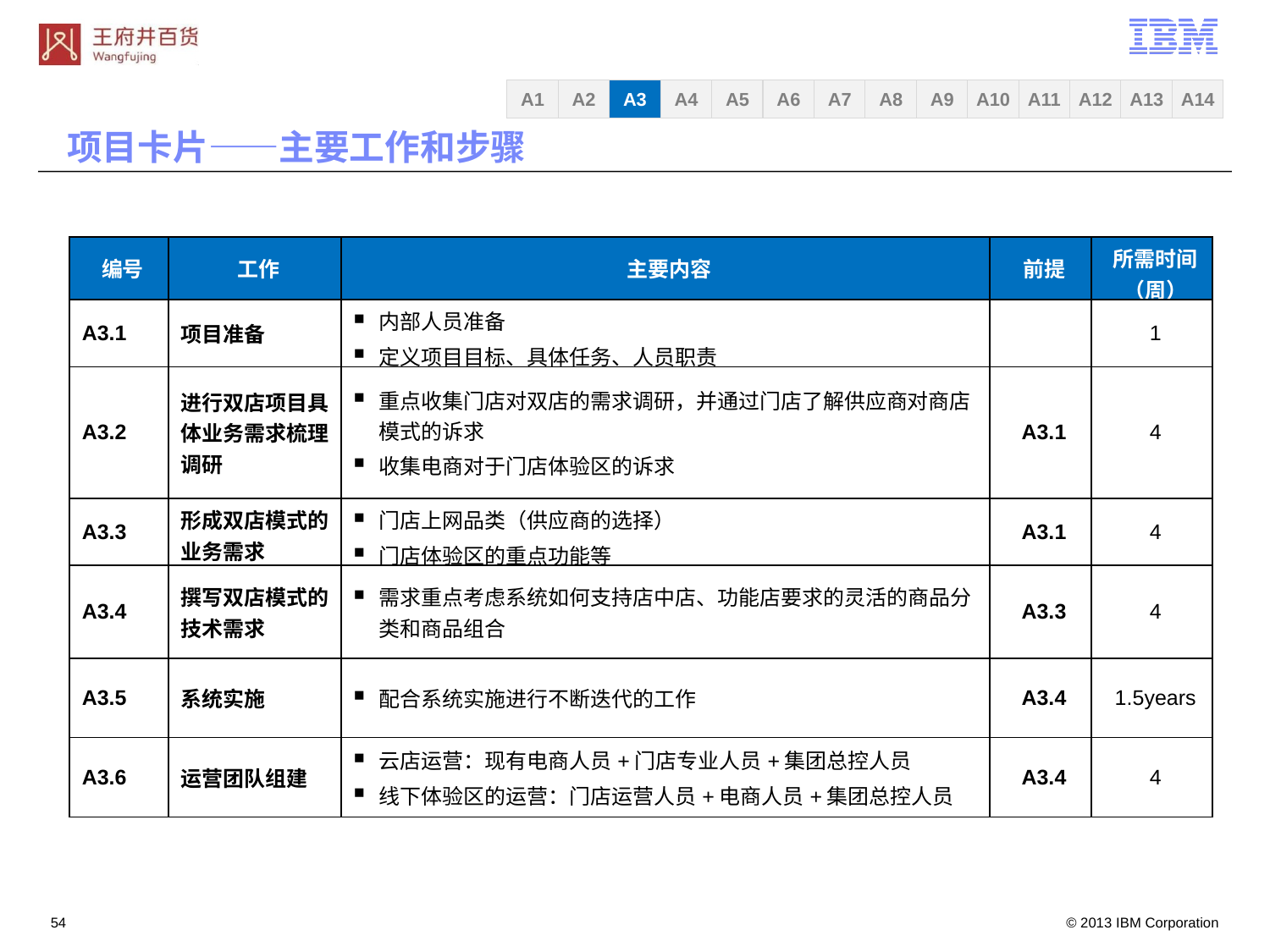

A3
A4
A5
A6
A7
A8
A9
A10
A11
A12
A13
A14
A1
A2
项目卡片——主要工作和步骤
| 编号 | 工作 | 主要内容 | 前提 | 所需时间（周） |
| --- | --- | --- | --- | --- |
| A3.1 | 项目准备 | 内部人员准备 定义项目目标、具体任务、人员职责 |  | 1 |
| A3.2 | 进行双店项目具体业务需求梳理调研 | 重点收集门店对双店的需求调研，并通过门店了解供应商对商店模式的诉求 收集电商对于门店体验区的诉求 | A3.1 | 4 |
| A3.3 | 形成双店模式的业务需求 | 门店上网品类（供应商的选择） 门店体验区的重点功能等 | A3.1 | 4 |
| A3.4 | 撰写双店模式的技术需求 | 需求重点考虑系统如何支持店中店、功能店要求的灵活的商品分类和商品组合 | A3.3 | 4 |
| A3.5 | 系统实施 | 配合系统实施进行不断迭代的工作 | A3.4 | 1.5years |
| A3.6 | 运营团队组建 | 云店运营：现有电商人员+门店专业人员+集团总控人员 线下体验区的运营：门店运营人员+电商人员+集团总控人员 | A3.4 | 4 |
54